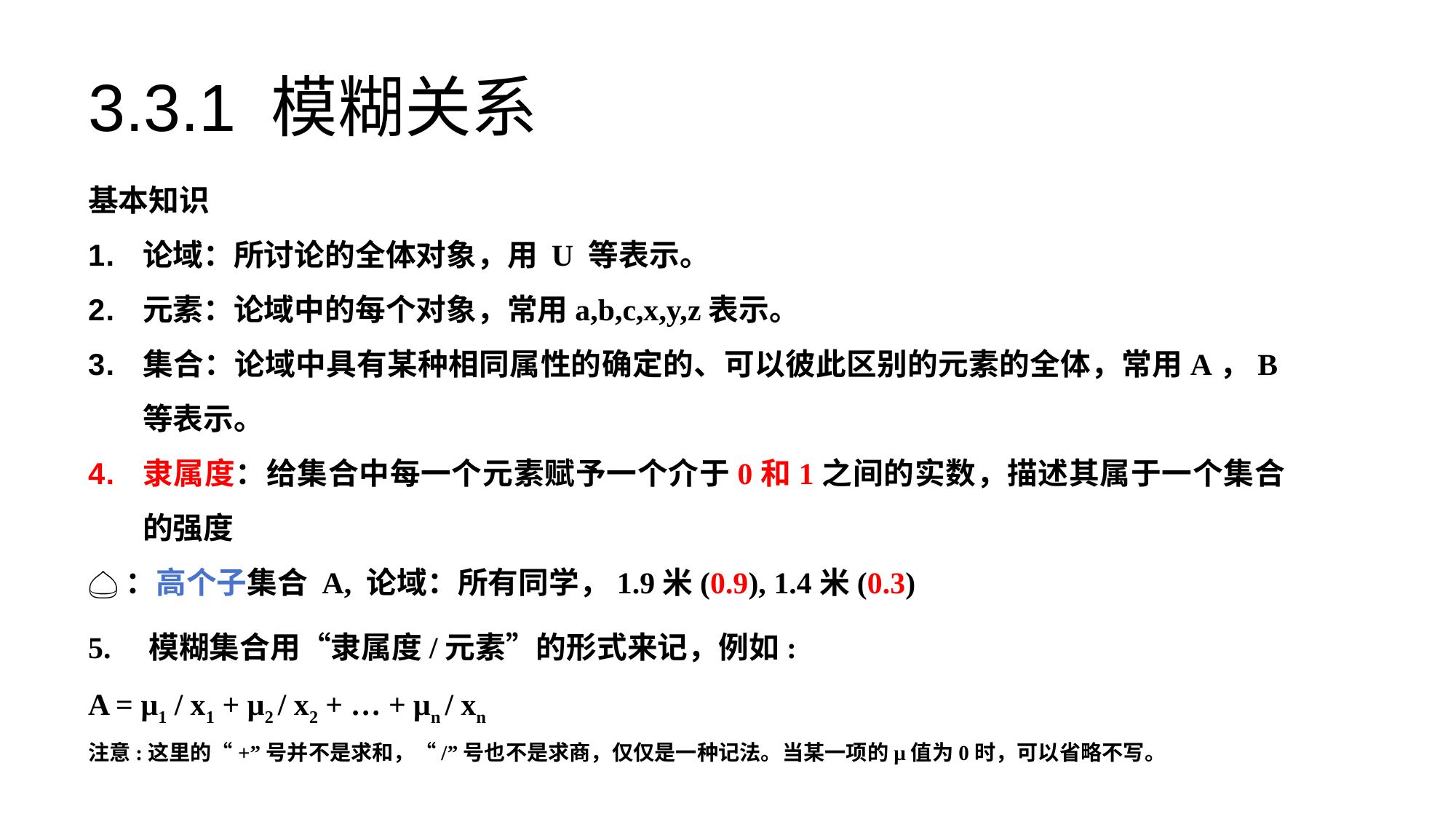

# 3.3.1 模糊关系
基本知识
论域：所讨论的全体对象，用 U 等表示。
元素：论域中的每个对象，常用a,b,c,x,y,z表示。
集合：论域中具有某种相同属性的确定的、可以彼此区别的元素的全体，常用A，B等表示。
隶属度：给集合中每一个元素赋予一个介于0和1之间的实数，描述其属于一个集合的强度
🌰：高个子集合 A, 论域：所有同学，1.9米(0.9), 1.4米(0.3)
5.    模糊集合用“隶属度/元素”的形式来记，例如:
A = μ1 / x1 + μ2 / x2 + … + μn / xn
注意:这里的“+”号并不是求和，“/”号也不是求商，仅仅是一种记法。当某一项的μ值为0时，可以省略不写。